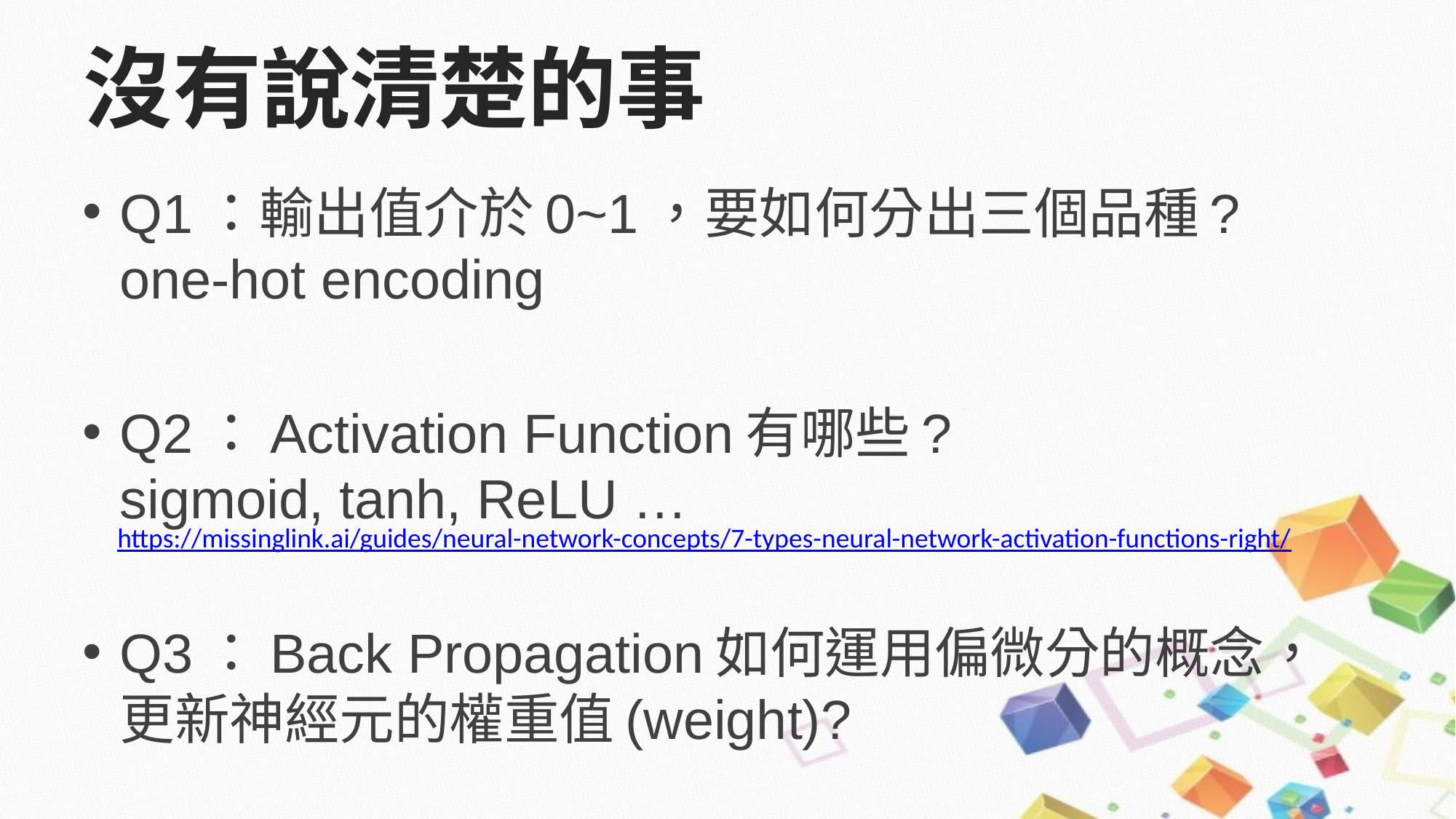

# 沒有說清楚的事
Q1：輸出值介於0~1，要如何分出三個品種?
one-hot encoding

Q2：Activation Function有哪些?
sigmoid, tanh, ReLU …

Q3：Back Propagation如何運用偏微分的概念，更新神經元的權重值(weight)?
https://missinglink.ai/guides/neural-network-concepts/7-types-neural-network-activation-functions-right/